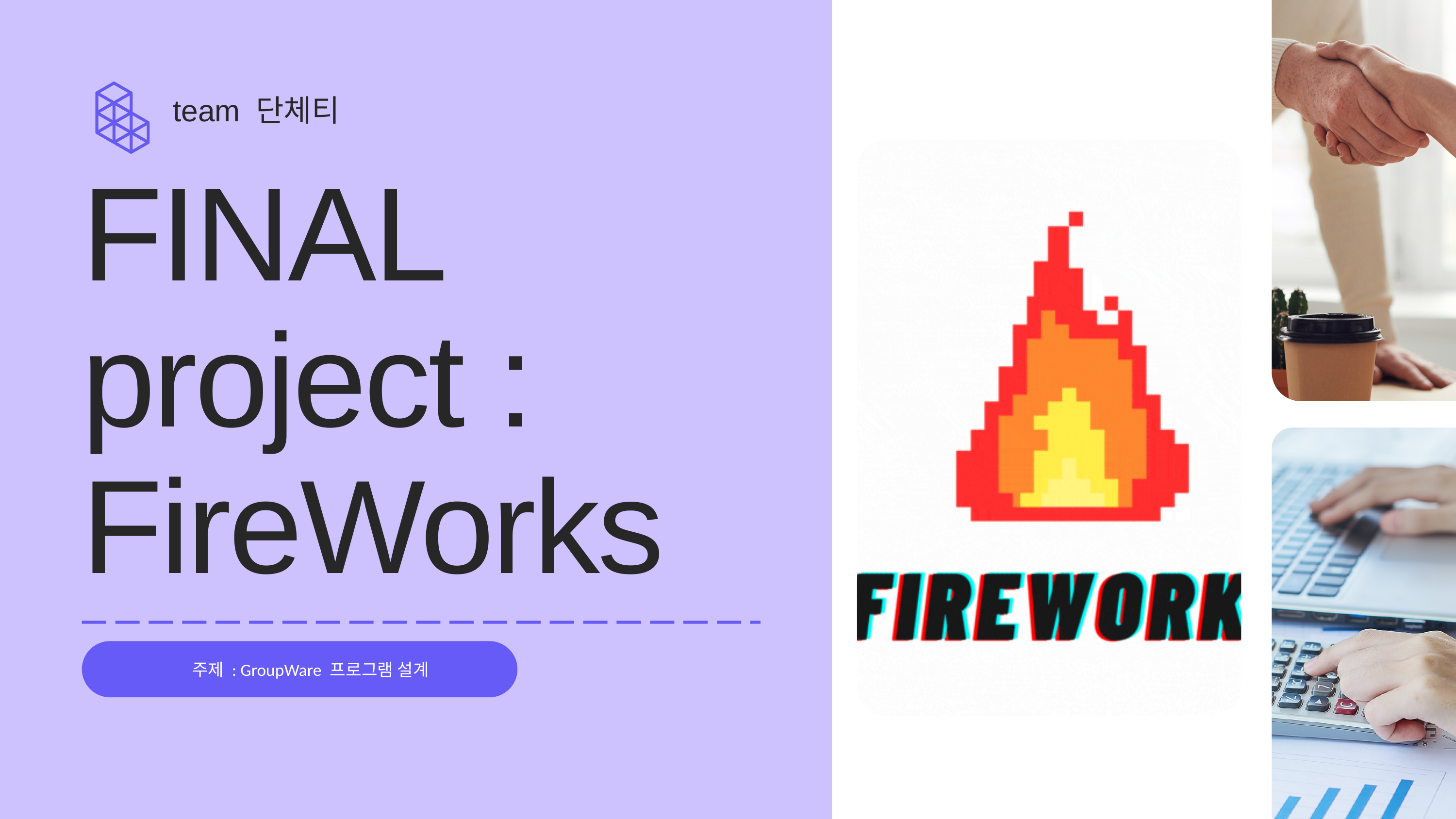

team 단체티

FINAL
project : FireWorks

주제 : GroupWare 프로그램 설계